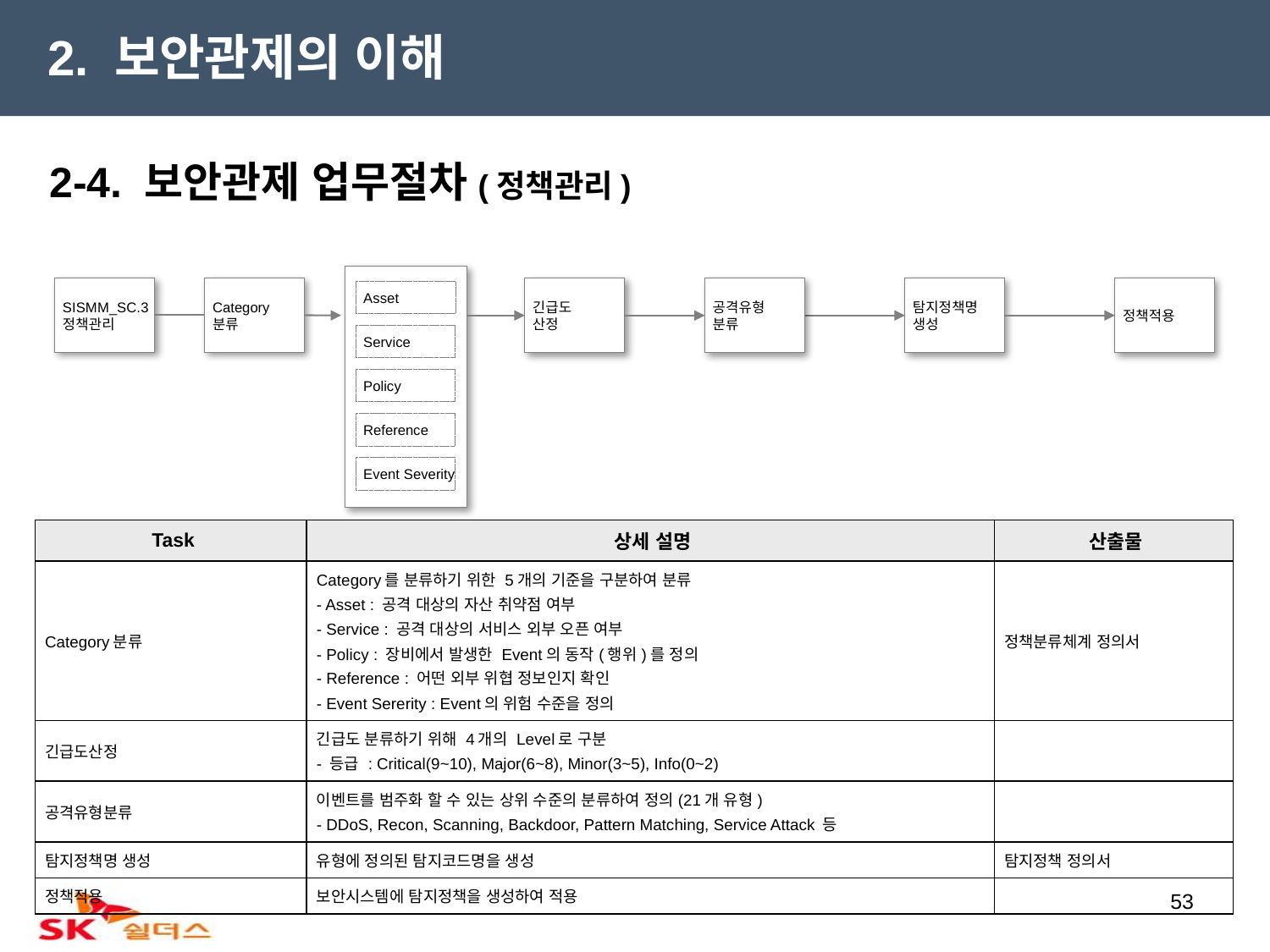

2. 보안관제의 이해
2-4. 보안관제 업무절차(정책관리)

SISMM_SC.3
정책관리
Category
분류
긴급도
산정
공격유형
분류
탐지정책명
생성
정책적용
Asset
Service
Policy
Reference
Event Severity
| Task | 상세 설명 | 산출물 |
| --- | --- | --- |
| Category분류 | Category를 분류하기 위한 5개의 기준을 구분하여 분류 - Asset : 공격 대상의 자산 취약점 여부 - Service : 공격 대상의 서비스 외부 오픈 여부 - Policy : 장비에서 발생한 Event의 동작(행위)를 정의 - Reference : 어떤 외부 위협 정보인지 확인 - Event Sererity : Event의 위험 수준을 정의 | 정책분류체계 정의서 |
| 긴급도산정 | 긴급도 분류하기 위해 4개의 Level로 구분 - 등급 : Critical(9~10), Major(6~8), Minor(3~5), Info(0~2) |  |
| 공격유형분류 | 이벤트를 범주화 할 수 있는 상위 수준의 분류하여 정의(21개 유형) - DDoS, Recon, Scanning, Backdoor, Pattern Matching, Service Attack 등 |  |
| 탐지정책명 생성 | 유형에 정의된 탐지코드명을 생성 | 탐지정책 정의서 |
| 정책적용 | 보안시스템에 탐지정책을 생성하여 적용 |  |
53